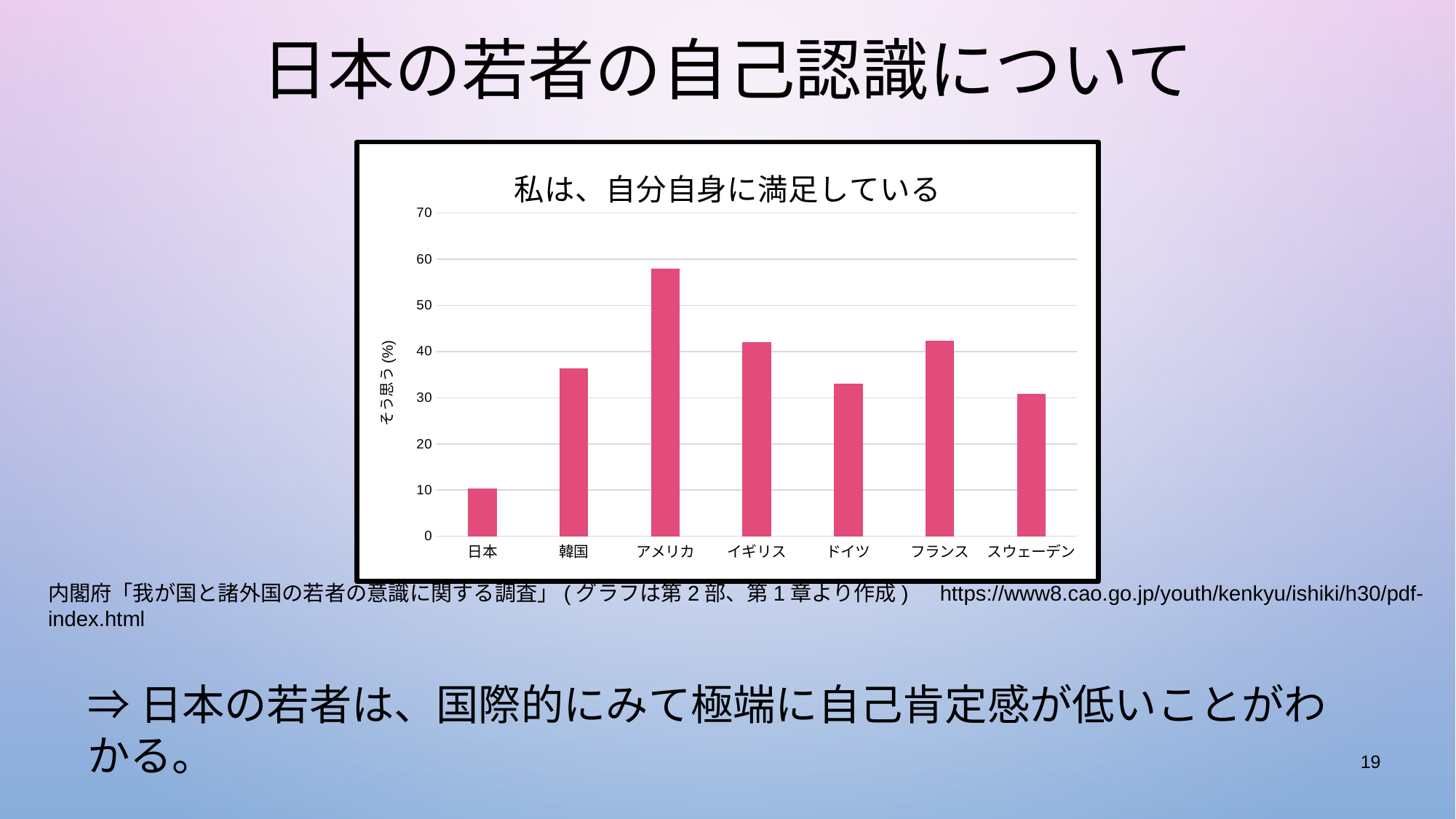

# 日本の若者の自己認識について

### Chart: 私は、自分自身に満足している

| Category |  |
|---|---|
| 日本 | 10.4 |
| 韓国 | 36.3 |
| アメリカ | 57.9 |
| イギリス | 42.0 |
| ドイツ | 33.0 |
| フランス | 42.3 |
| スウェーデン | 30.8 |
内閣府「我が国と諸外国の若者の意識に関する調査」(グラフは第2部、第1章より作成)　https://www8.cao.go.jp/youth/kenkyu/ishiki/h30/pdf-index.html
⇒日本の若者は、国際的にみて極端に自己肯定感が低いことがわかる。
19